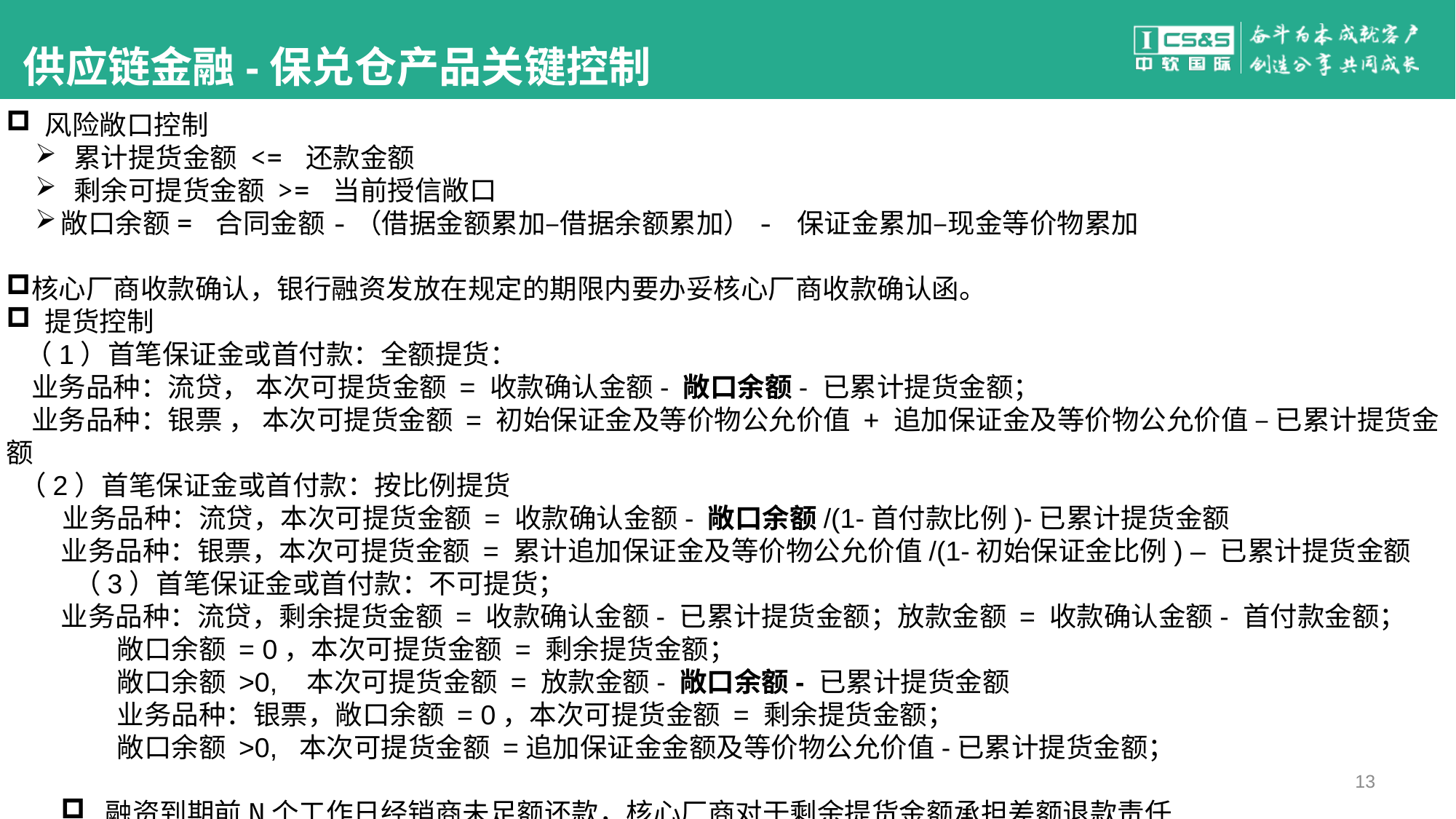

#
供应链金融-保兑仓产品关键控制
 风险敞口控制
 累计提货金额 <= 还款金额
 剩余可提货金额 >= 当前授信敞口
敞口余额= 合同金额-（借据金额累加–借据余额累加）- 保证金累加–现金等价物累加

核心厂商收款确认，银行融资发放在规定的期限内要办妥核心厂商收款确认函。
 提货控制
  （1）首笔保证金或首付款：全额提货：
   业务品种：流贷， 本次可提货金额 = 收款确认金额- 敞口余额- 已累计提货金额；
   业务品种：银票 ， 本次可提货金额 = 初始保证金及等价物公允价值 + 追加保证金及等价物公允价值 – 已累计提货金额
 （2）首笔保证金或首付款：按比例提货
        业务品种：流贷，本次可提货金额 = 收款确认金额- 敞口余额/(1-首付款比例)-已累计提货金额
业务品种：银票，本次可提货金额 = 累计追加保证金及等价物公允价值/(1-初始保证金比例) – 已累计提货金额
 （3）首笔保证金或首付款：不可提货；
业务品种：流贷，剩余提货金额 = 收款确认金额- 已累计提货金额；放款金额 = 收款确认金额- 首付款金额；
        敞口余额 = 0，本次可提货金额 = 剩余提货金额；
        敞口余额 >0,   本次可提货金额 = 放款金额- 敞口余额- 已累计提货金额
        业务品种：银票，敞口余额 = 0，本次可提货金额 = 剩余提货金额；
        敞口余额 >0,  本次可提货金额 =追加保证金金额及等价物公允价值-已累计提货金额；

  融资到期前N个工作日经销商未足额还款，核心厂商对于剩余提货金额承担差额退款责任
13